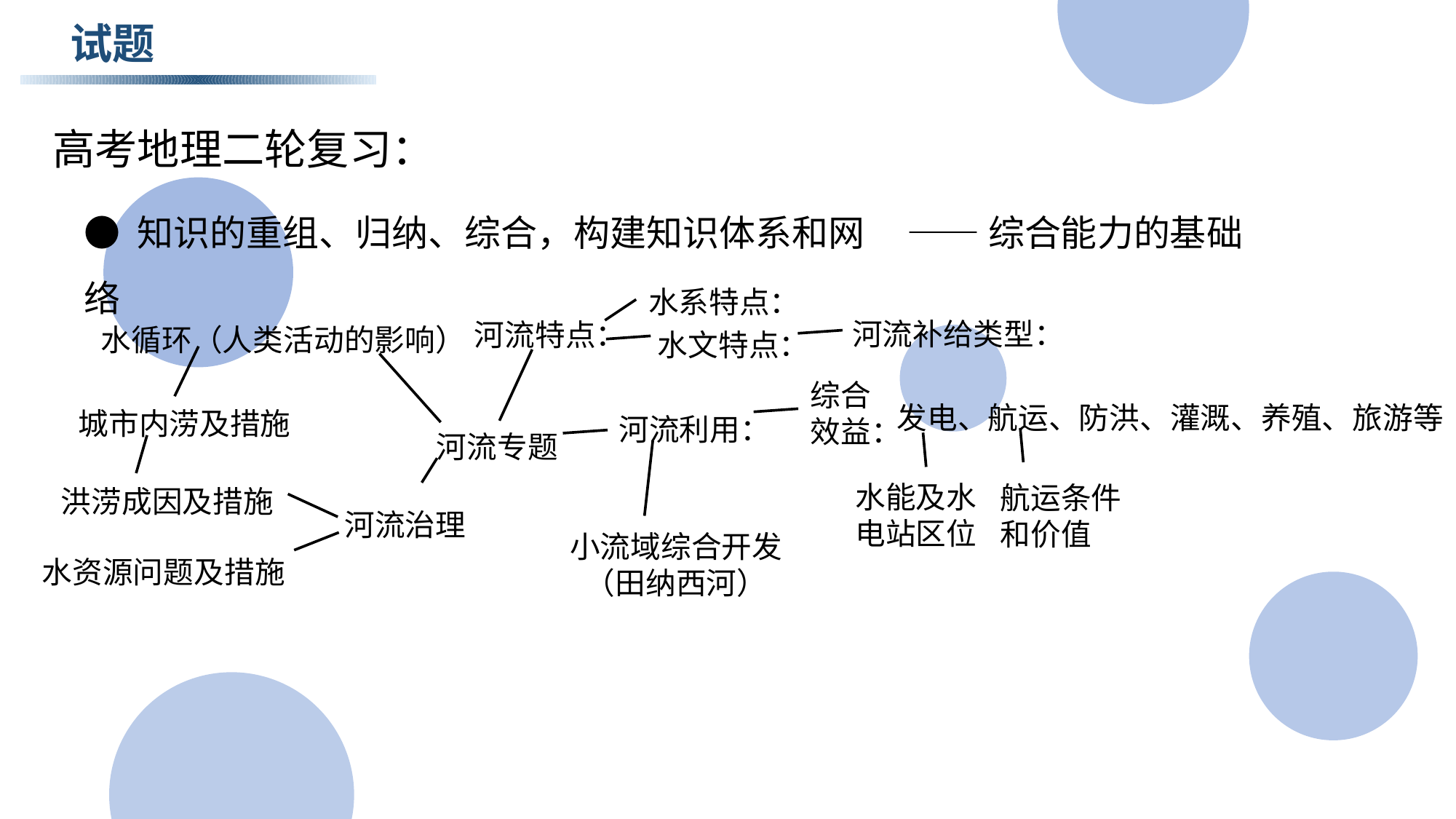

试题

高考地理二轮复习：

● 知识的重组、归纳、综合，构建知识体系和网络
——综合能力的基础
水系特点：
河流补给类型：
河流特点：
水循环（人类活动的影响）
水文特点：

综合效益：
发电、航运、防洪、灌溉、养殖、旅游等
城市内涝及措施
河流利用：
河流专题
洪涝成因及措施
水能及水电站区位
航运条件和价值
河流治理
小流域综合开发（田纳西河）
水资源问题及措施